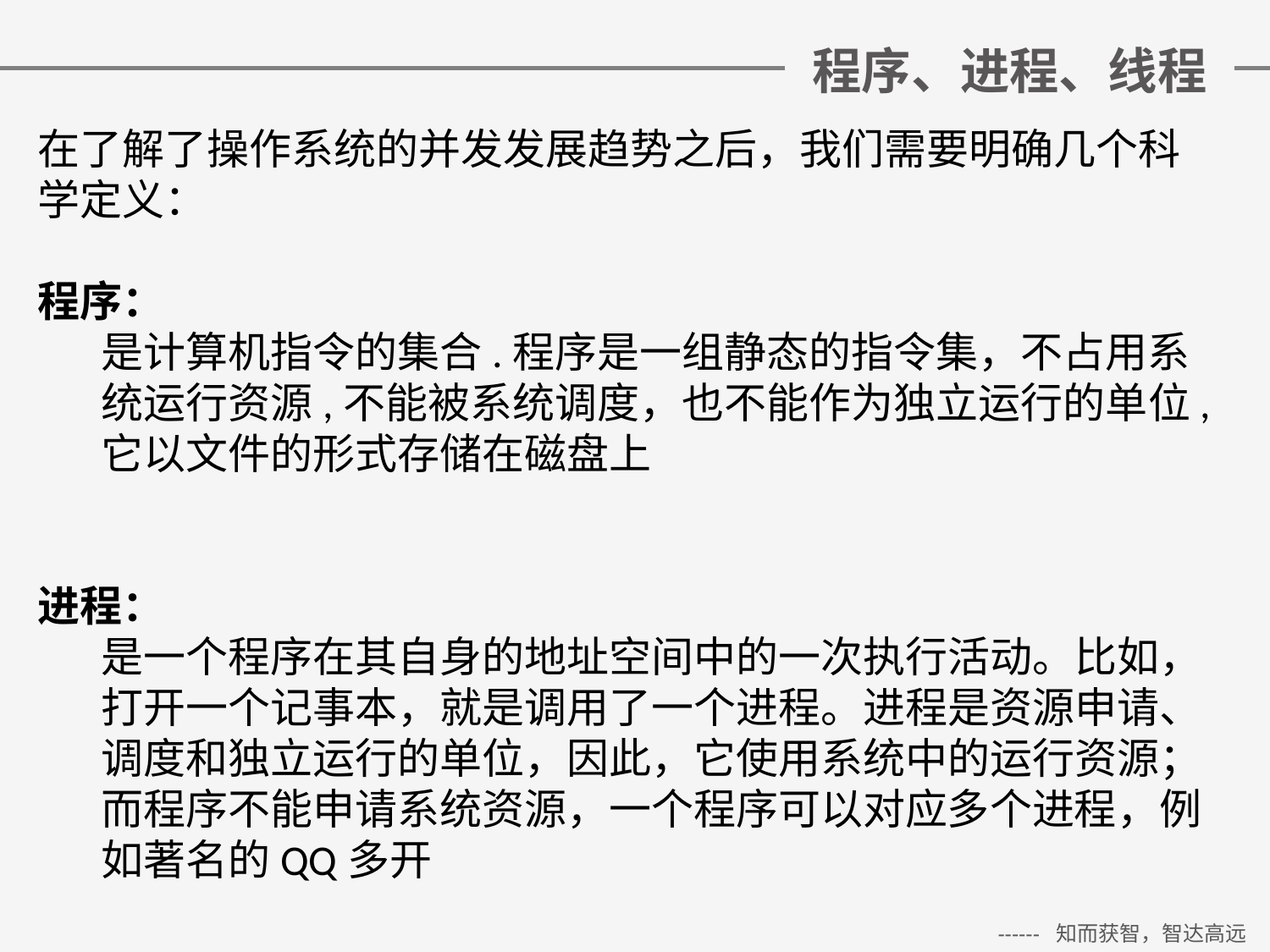

# 程序、进程、线程
在了解了操作系统的并发发展趋势之后，我们需要明确几个科学定义：

程序：
是计算机指令的集合.程序是一组静态的指令集，不占用系统运行资源,不能被系统调度，也不能作为独立运行的单位,它以文件的形式存储在磁盘上

进程：
是一个程序在其自身的地址空间中的一次执行活动。比如，打开一个记事本，就是调用了一个进程。进程是资源申请、调度和独立运行的单位，因此，它使用系统中的运行资源；而程序不能申请系统资源，一个程序可以对应多个进程，例如著名的QQ多开